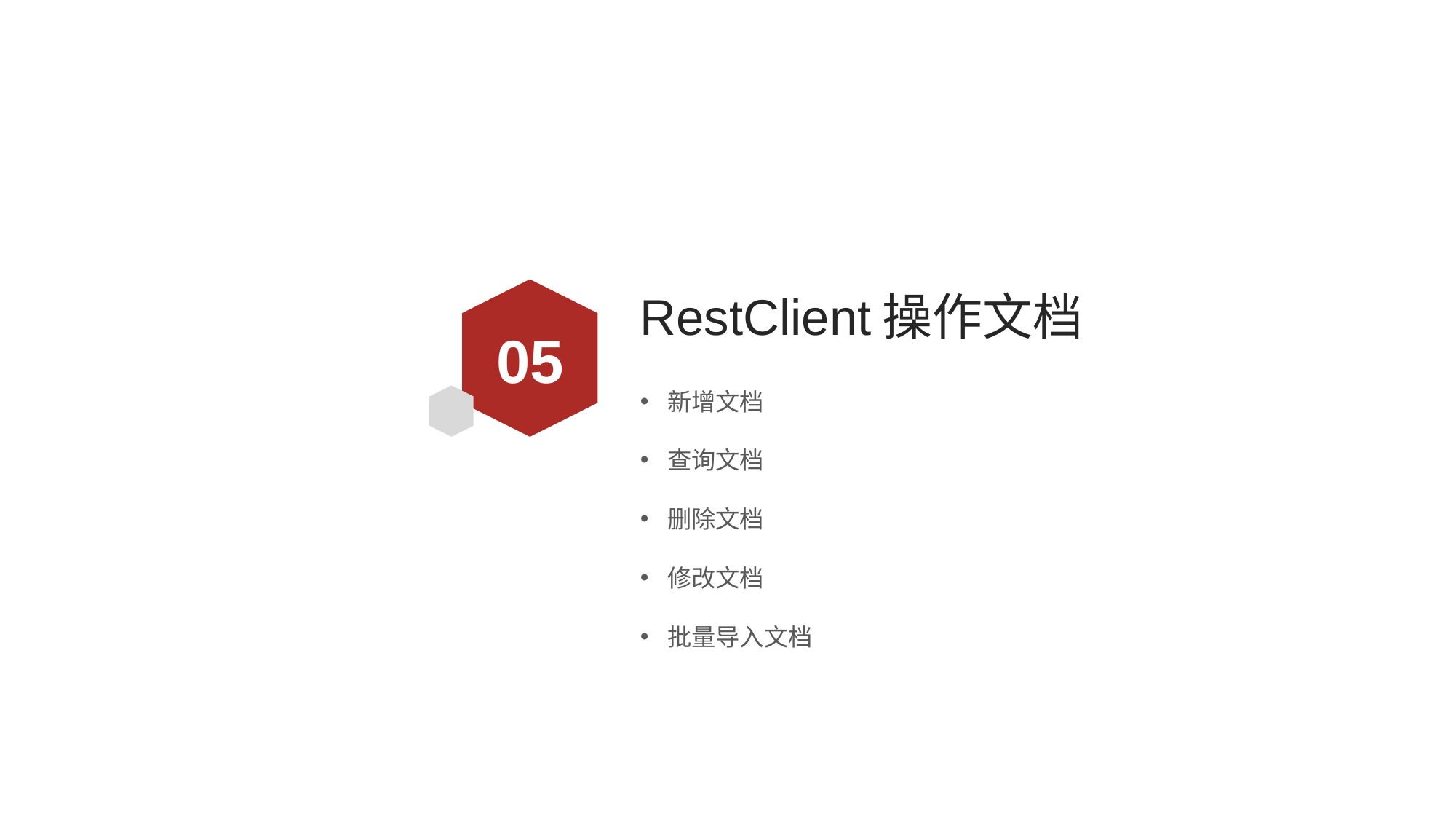

# RestClient操作文档
05
新增文档
查询文档
删除文档
修改文档
批量导入文档